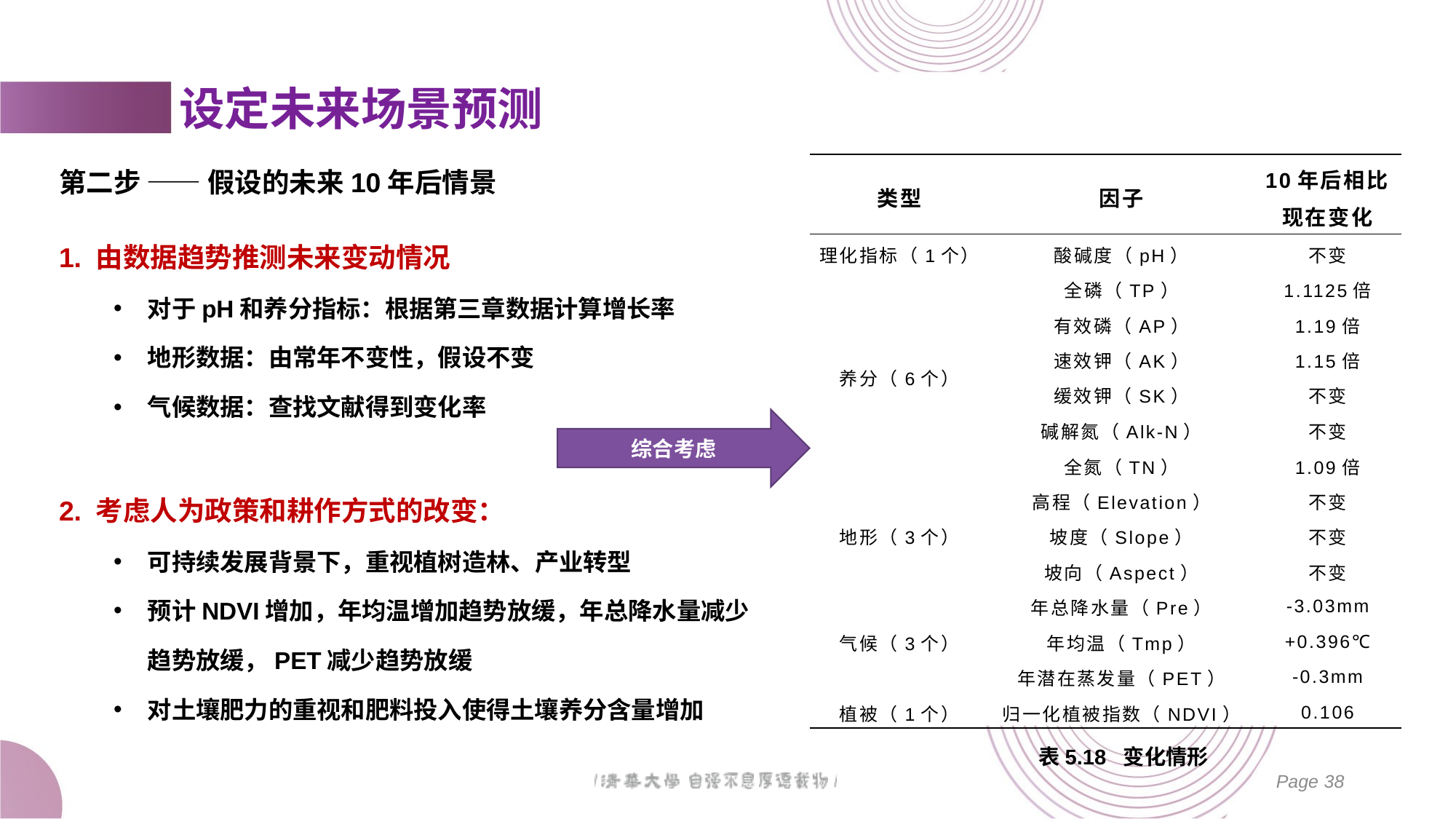

# 设定未来场景预测
| 类型 | 因子 | 10年后相比现在变化 |
| --- | --- | --- |
| 理化指标（1个） | 酸碱度（pH） | 不变 |
| 养分（6个） | 全磷（TP） | 1.1125倍 |
|  | 有效磷（AP） | 1.19倍 |
|  | 速效钾（AK） | 1.15倍 |
|  | 缓效钾（SK） | 不变 |
|  | 碱解氮（Alk-N） | 不变 |
|  | 全氮（TN） | 1.09倍 |
| 地形（3个） | 高程（Elevation） | 不变 |
|  | 坡度（Slope） | 不变 |
|  | 坡向（Aspect） | 不变 |
| 气候（3个） | 年总降水量（Pre） | -3.03mm |
|  | 年均温（Tmp） | +0.396℃ |
|  | 年潜在蒸发量（PET） | -0.3mm |
| 植被（1个） | 归一化植被指数（NDVI） | 0.106 |
第二步 —— 假设的未来10年后情景
1. 由数据趋势推测未来变动情况
对于pH和养分指标：根据第三章数据计算增长率
地形数据：由常年不变性，假设不变
气候数据：查找文献得到变化率

2. 考虑人为政策和耕作方式的改变：
可持续发展背景下，重视植树造林、产业转型
预计NDVI增加，年均温增加趋势放缓，年总降水量减少趋势放缓，PET减少趋势放缓
对土壤肥力的重视和肥料投入使得土壤养分含量增加
综合考虑
表5.18  变化情形
Page 38